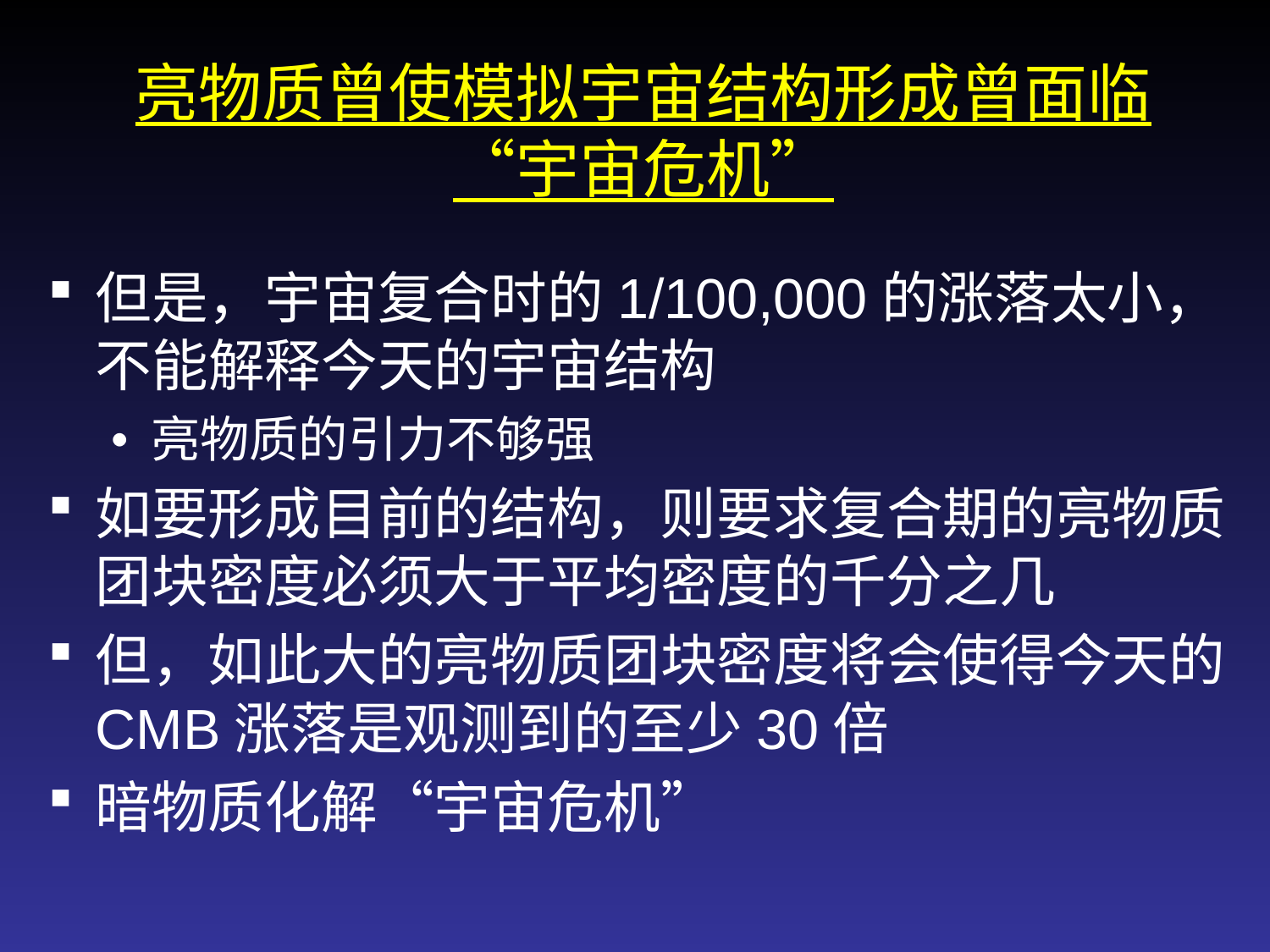

亮物质曾使模拟宇宙结构形成曾面临“宇宙危机”
但是，宇宙复合时的1/100,000的涨落太小，不能解释今天的宇宙结构
亮物质的引力不够强
如要形成目前的结构，则要求复合期的亮物质团块密度必须大于平均密度的千分之几
但，如此大的亮物质团块密度将会使得今天的CMB涨落是观测到的至少30倍
暗物质化解“宇宙危机”